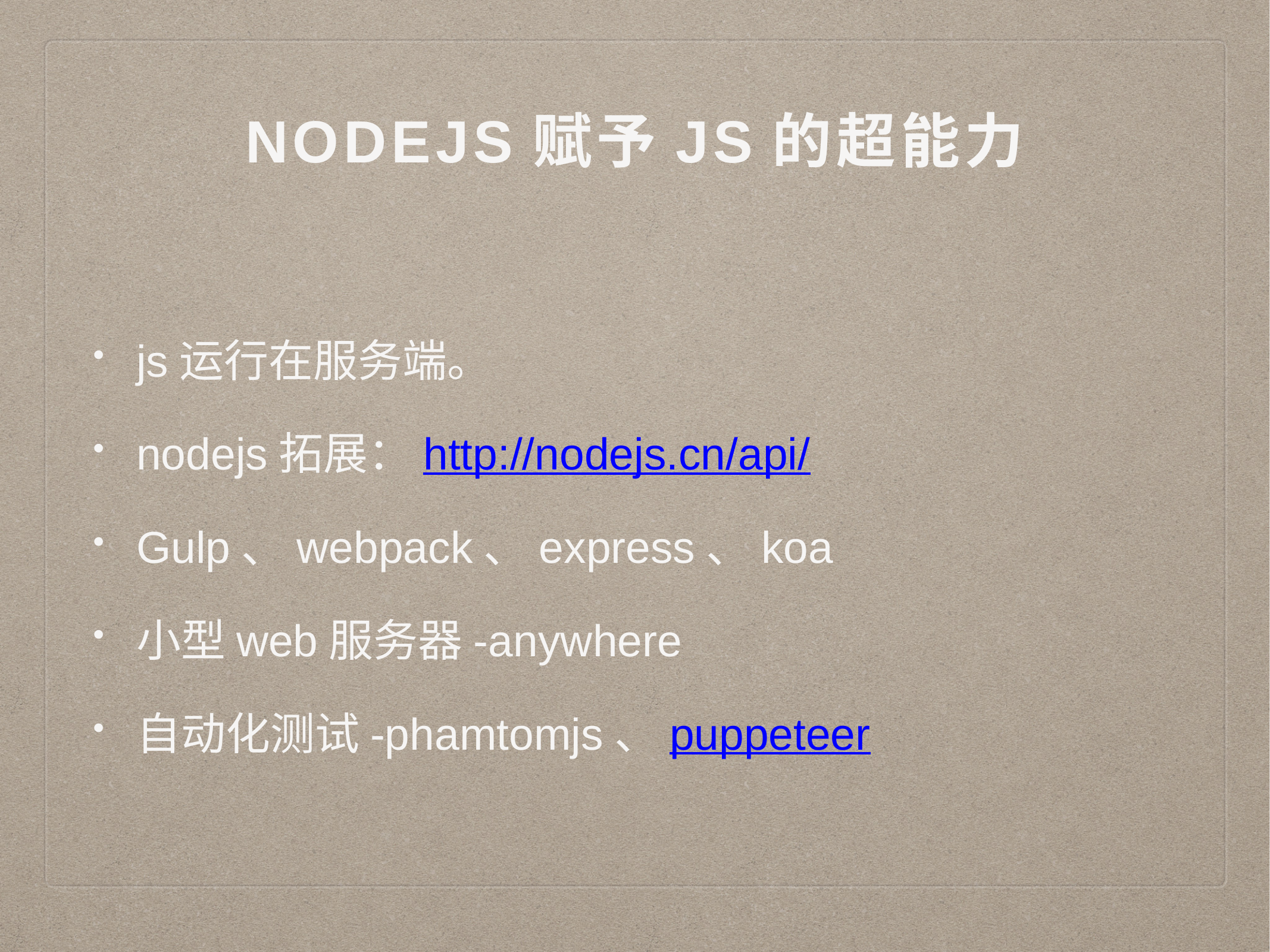

# nodejs赋予js的超能力
js运行在服务端。
nodejs拓展：http://nodejs.cn/api/
Gulp、webpack、express、koa
小型web服务器-anywhere
自动化测试-phamtomjs、puppeteer